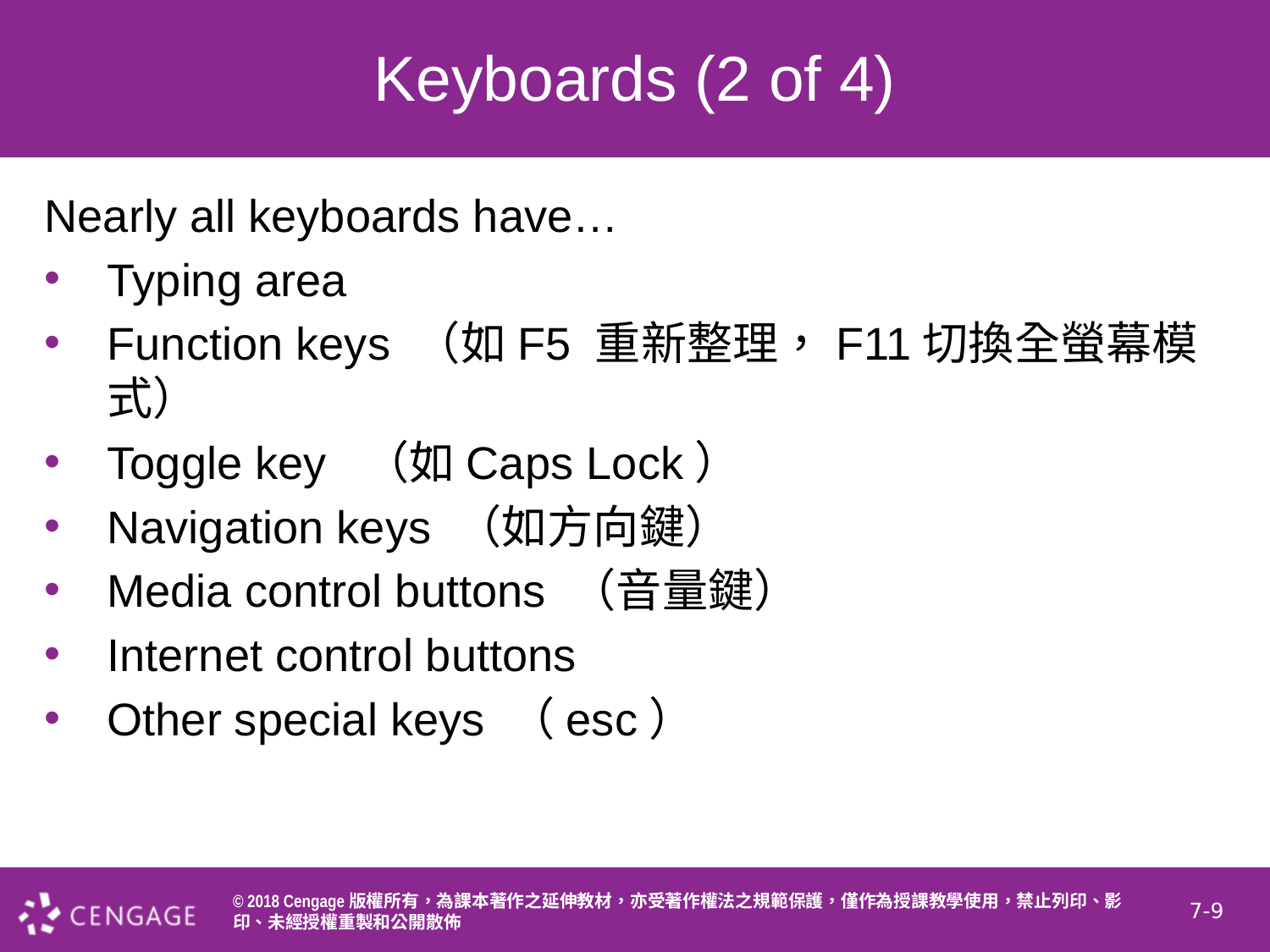

# Keyboards (2 of 4)
Nearly all keyboards have…
Typing area
Function keys （如F5 重新整理，F11切換全螢幕模式）
Toggle key  （如Caps Lock）
Navigation keys （如方向鍵）
Media control buttons （音量鍵）
Internet control buttons
Other special keys （esc）